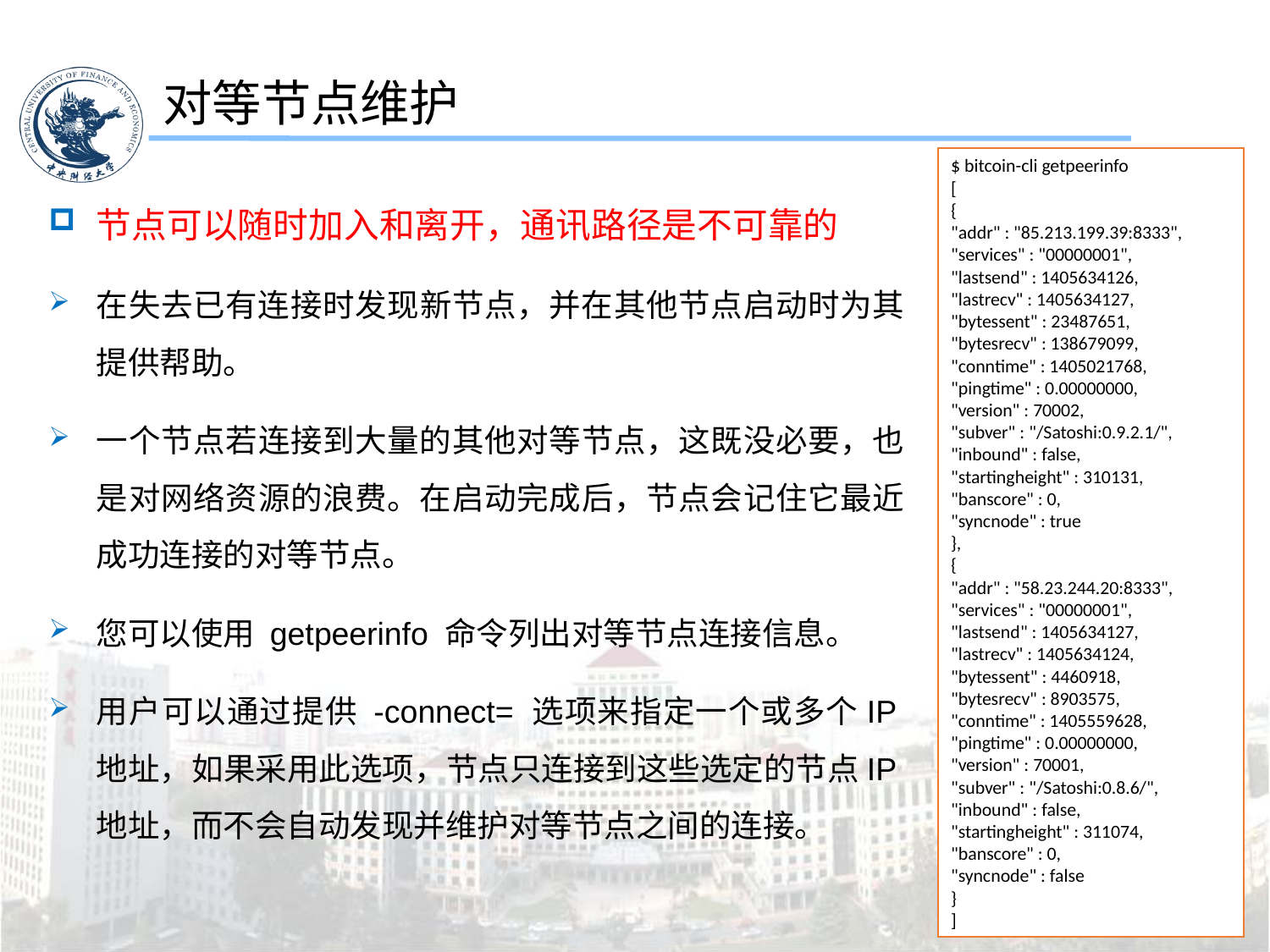

对等节点维护
$ bitcoin-cli getpeerinfo
[
{
"addr" : "85.213.199.39:8333",
"services" : "00000001",
"lastsend" : 1405634126,
"lastrecv" : 1405634127,
"bytessent" : 23487651,
"bytesrecv" : 138679099,
"conntime" : 1405021768,
"pingtime" : 0.00000000,
"version" : 70002,
"subver" : "/Satoshi:0.9.2.1/",
"inbound" : false,
"startingheight" : 310131,
"banscore" : 0,
"syncnode" : true
},
{
"addr" : "58.23.244.20:8333",
"services" : "00000001",
"lastsend" : 1405634127,
"lastrecv" : 1405634124,
"bytessent" : 4460918,
"bytesrecv" : 8903575,
"conntime" : 1405559628,
"pingtime" : 0.00000000,
"version" : 70001,
"subver" : "/Satoshi:0.8.6/",
"inbound" : false,
"startingheight" : 311074,
"banscore" : 0,
"syncnode" : false
}
]
节点可以随时加入和离开，通讯路径是不可靠的
在失去已有连接时发现新节点，并在其他节点启动时为其提供帮助。
一个节点若连接到大量的其他对等节点，这既没必要，也是对网络资源的浪费。在启动完成后，节点会记住它最近成功连接的对等节点。
您可以使用 getpeerinfo 命令列出对等节点连接信息。
用户可以通过提供 -connect= 选项来指定一个或多个IP地址，如果采用此选项，节点只连接到这些选定的节点IP地址，而不会自动发现并维护对等节点之间的连接。